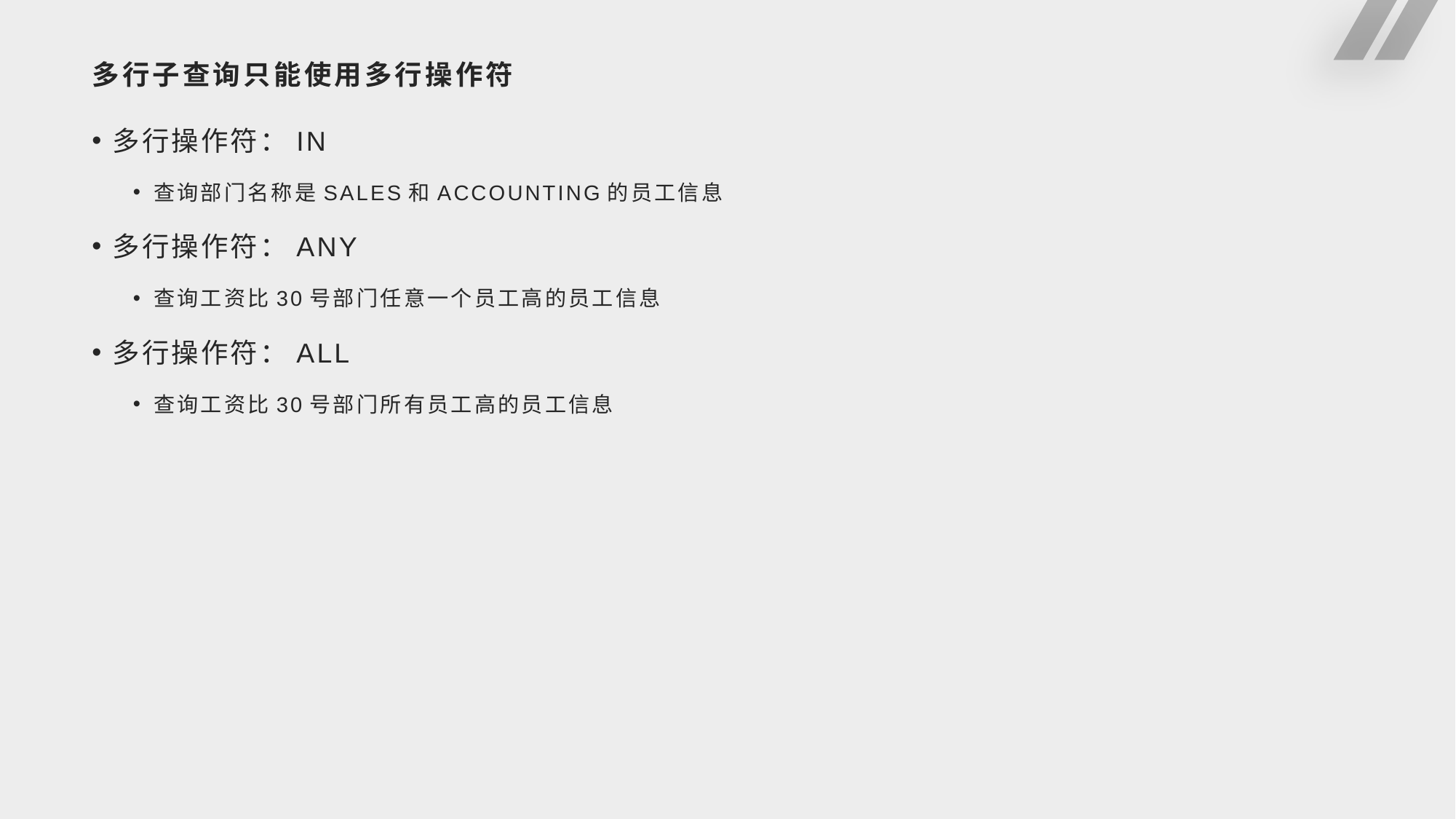

# 多行子查询只能使用多行操作符
多行操作符：IN
查询部门名称是SALES和ACCOUNTING的员工信息
多行操作符：ANY
查询工资比30号部门任意一个员工高的员工信息
多行操作符：ALL
查询工资比30号部门所有员工高的员工信息